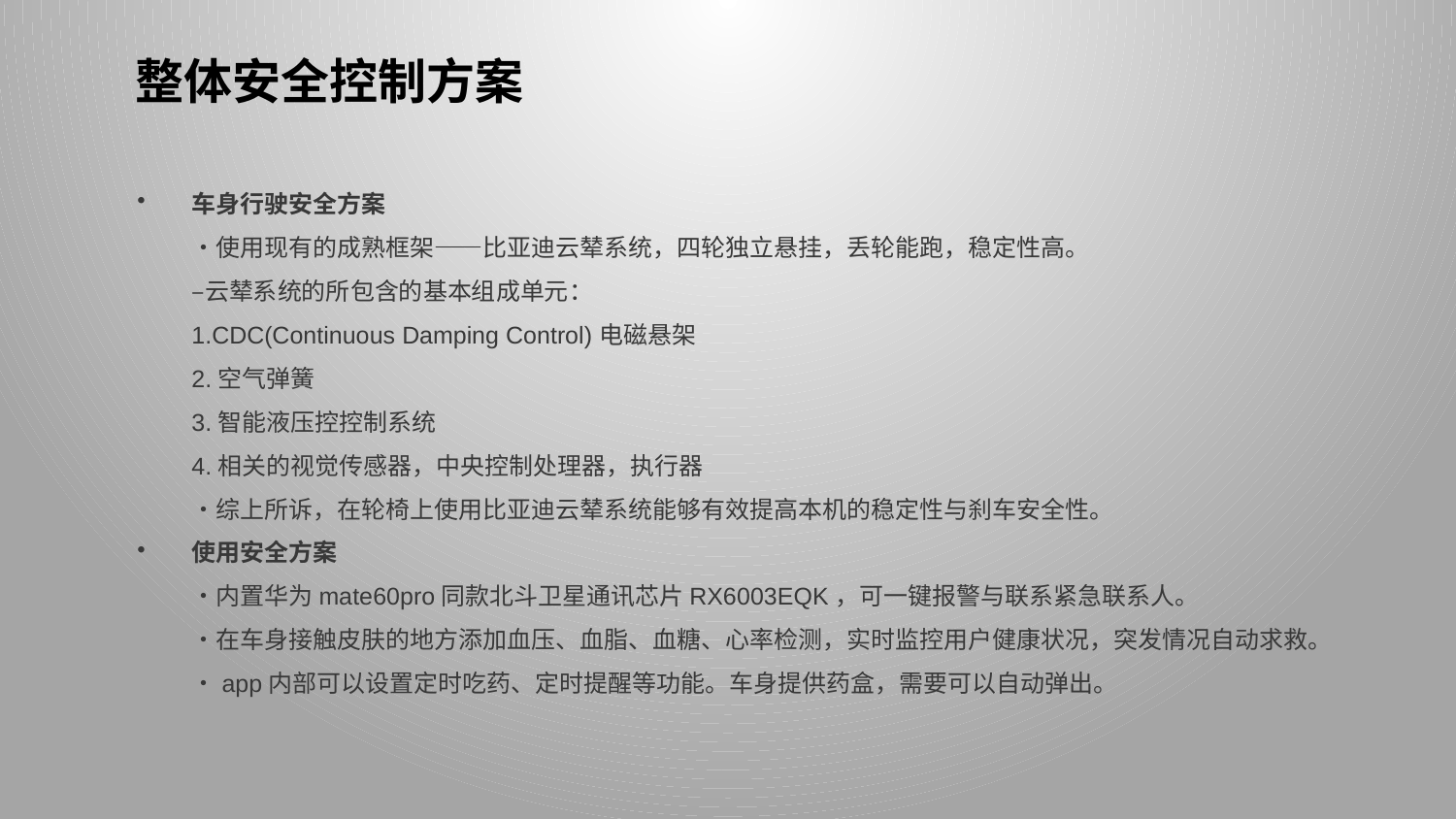

整体安全控制方案
车身行驶安全方案
•使用现有的成熟框架——比亚迪云辇系统，四轮独立悬挂，丢轮能跑，稳定性高。
–云辇系统的所包含的基本组成单元：
1.CDC(Continuous Damping Control)电磁悬架
2.空气弹簧
3.智能液压控控制系统
4.相关的视觉传感器，中央控制处理器，执行器
•综上所诉，在轮椅上使用比亚迪云辇系统能够有效提高本机的稳定性与刹车安全性。
使用安全方案
•内置华为mate60pro同款北斗卫星通讯芯片RX6003EQK，可一键报警与联系紧急联系人。
•在车身接触皮肤的地方添加血压、血脂、血糖、心率检测，实时监控用户健康状况，突发情况自动求救。
•app内部可以设置定时吃药、定时提醒等功能。车身提供药盒，需要可以自动弹出。